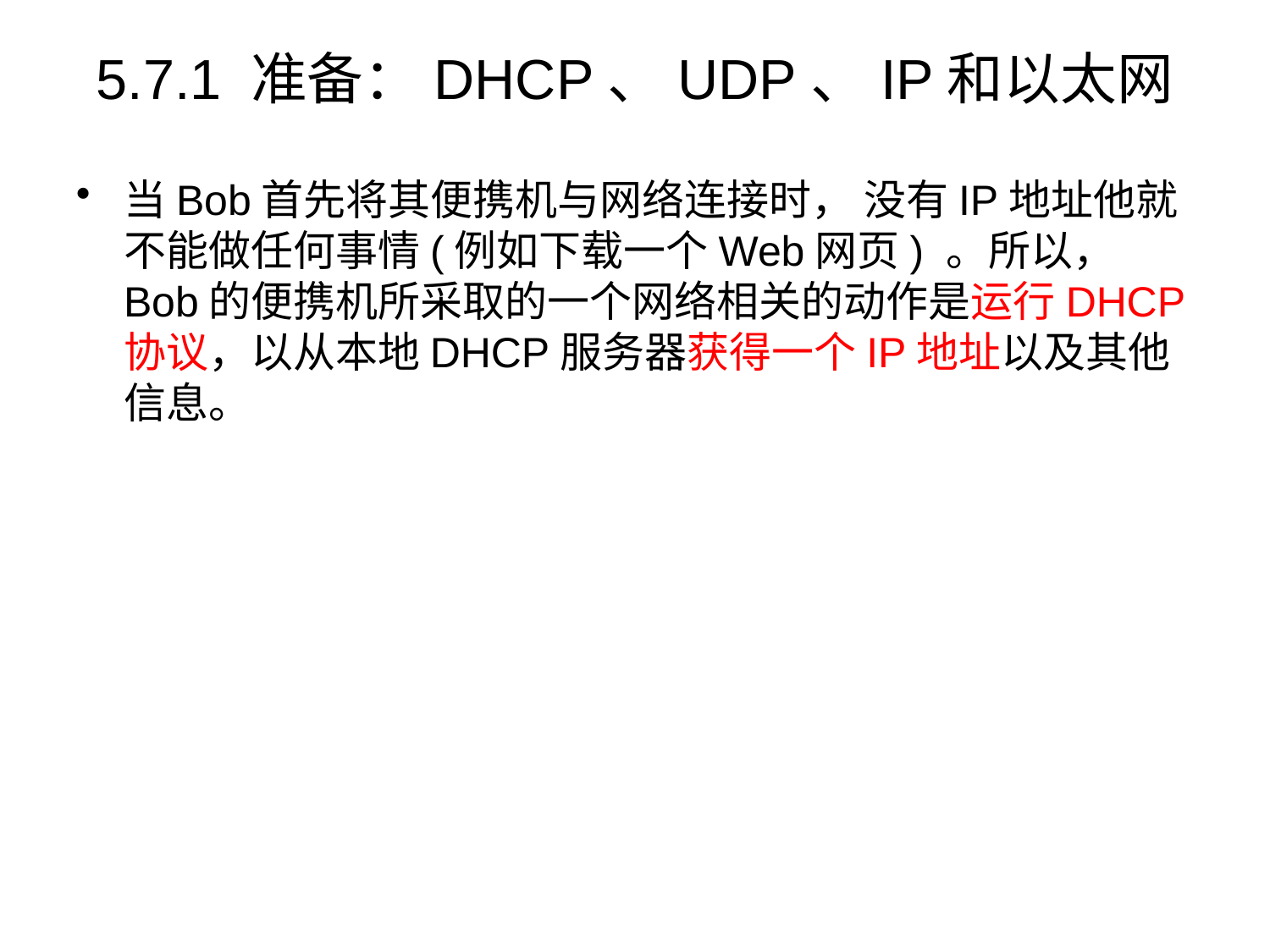

# 5.7.1 准备：DHCP、UDP、IP和以太网
当Bob首先将其便携机与网络连接时， 没有IP地址他就不能做任何事情(例如下载一个Web网页) 。所以， Bob的便携机所采取的一个网络相关的动作是运行DHCP协议，以从本地DHCP服务器获得一个IP地址以及其他信息。